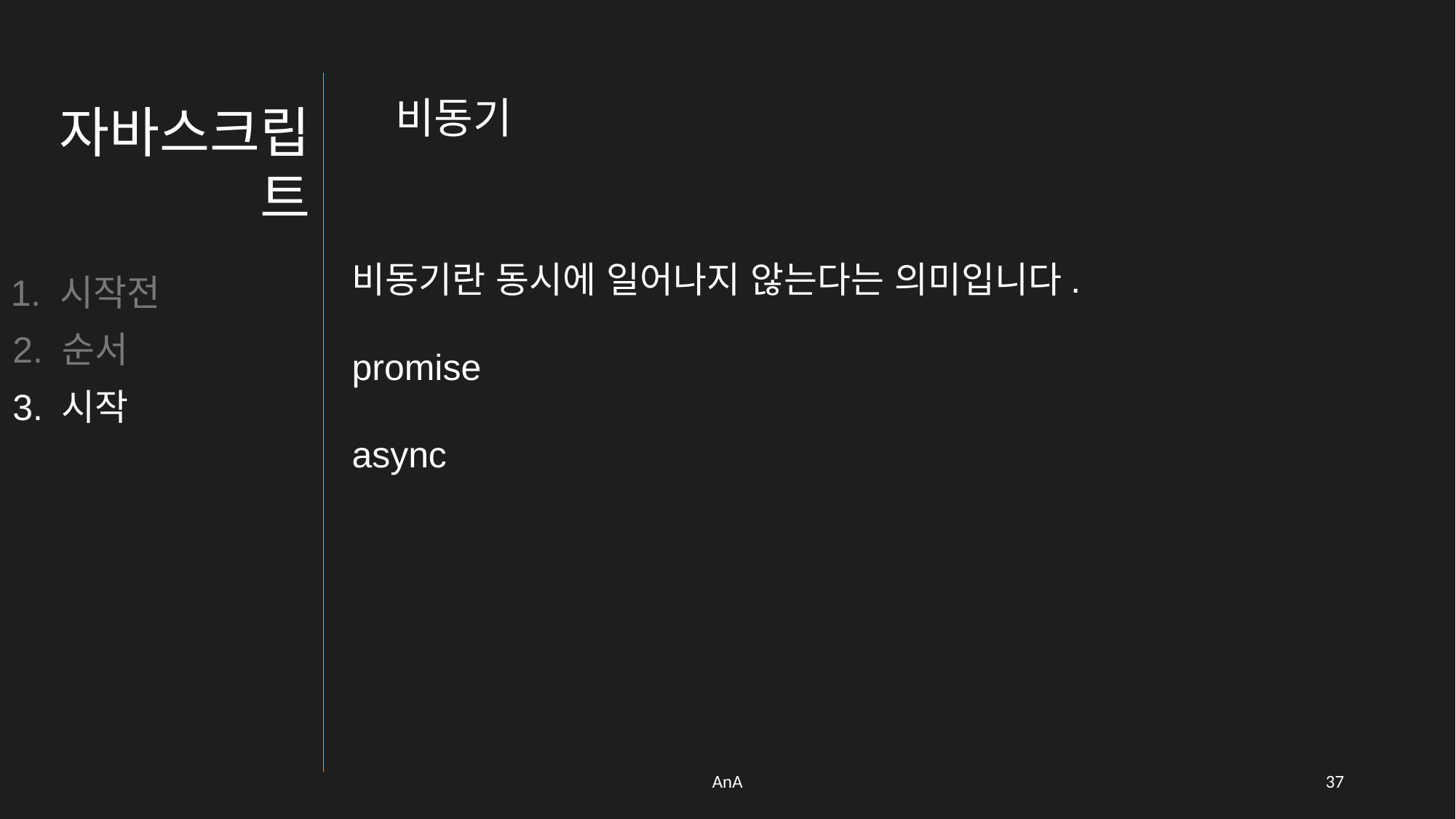

비동기
자바스크립트
비동기란 동시에 일어나지 않는다는 의미입니다.

promise

async
1. 시작전
2. 순서
3. 시작
AnA
37